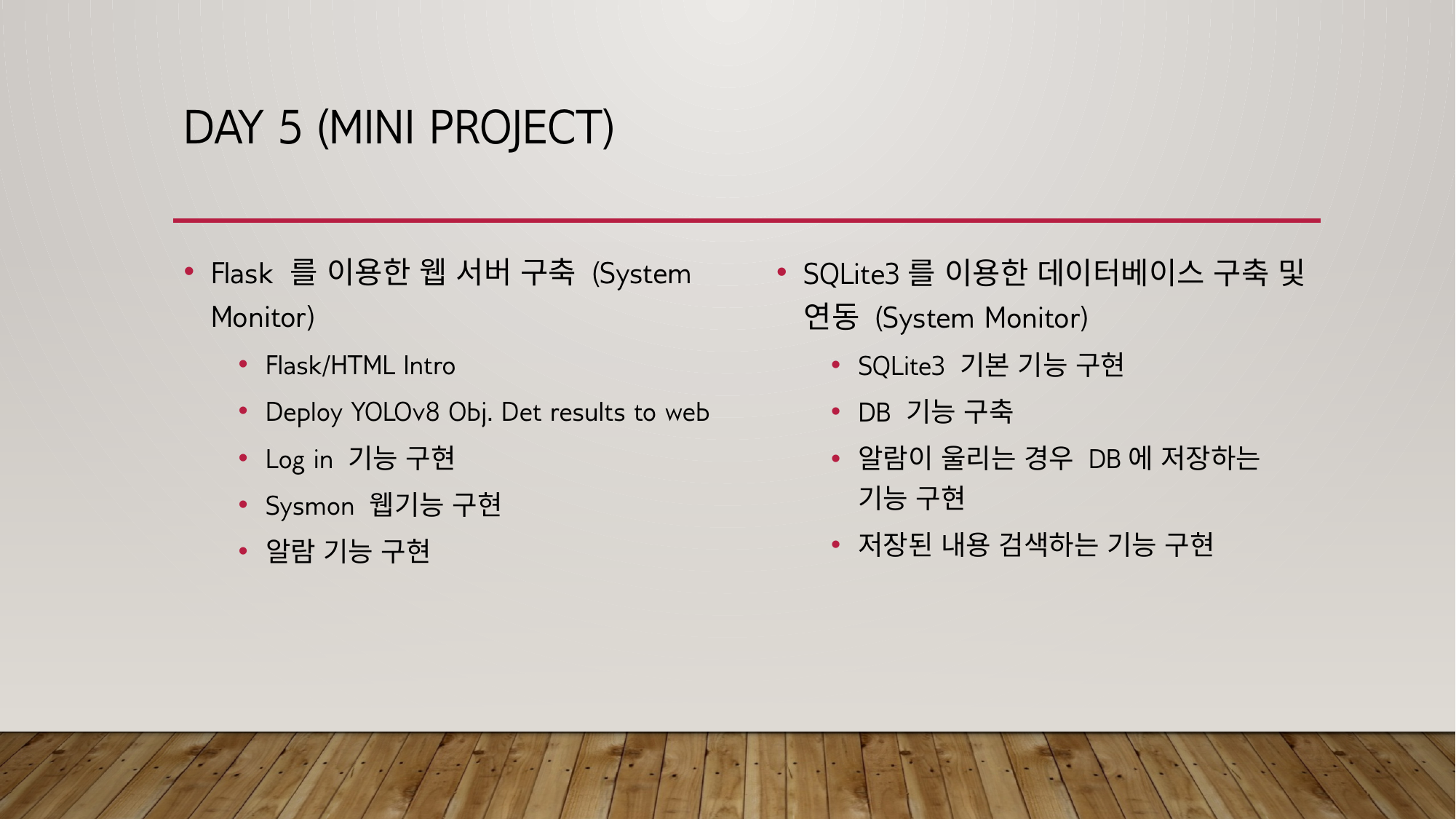

# Day 5 (Mini project)
Flask 를 이용한 웹 서버 구축 (System Monitor)
Flask/HTML Intro
Deploy YOLOv8 Obj. Det results to web
Log in 기능 구현
Sysmon 웹기능 구현
알람 기능 구현

SQLite3를 이용한 데이터베이스 구축 및 연동 (System Monitor)
SQLite3 기본 기능 구현
DB 기능 구축
알람이 울리는 경우 DB에 저장하는 기능 구현
저장된 내용 검색하는 기능 구현